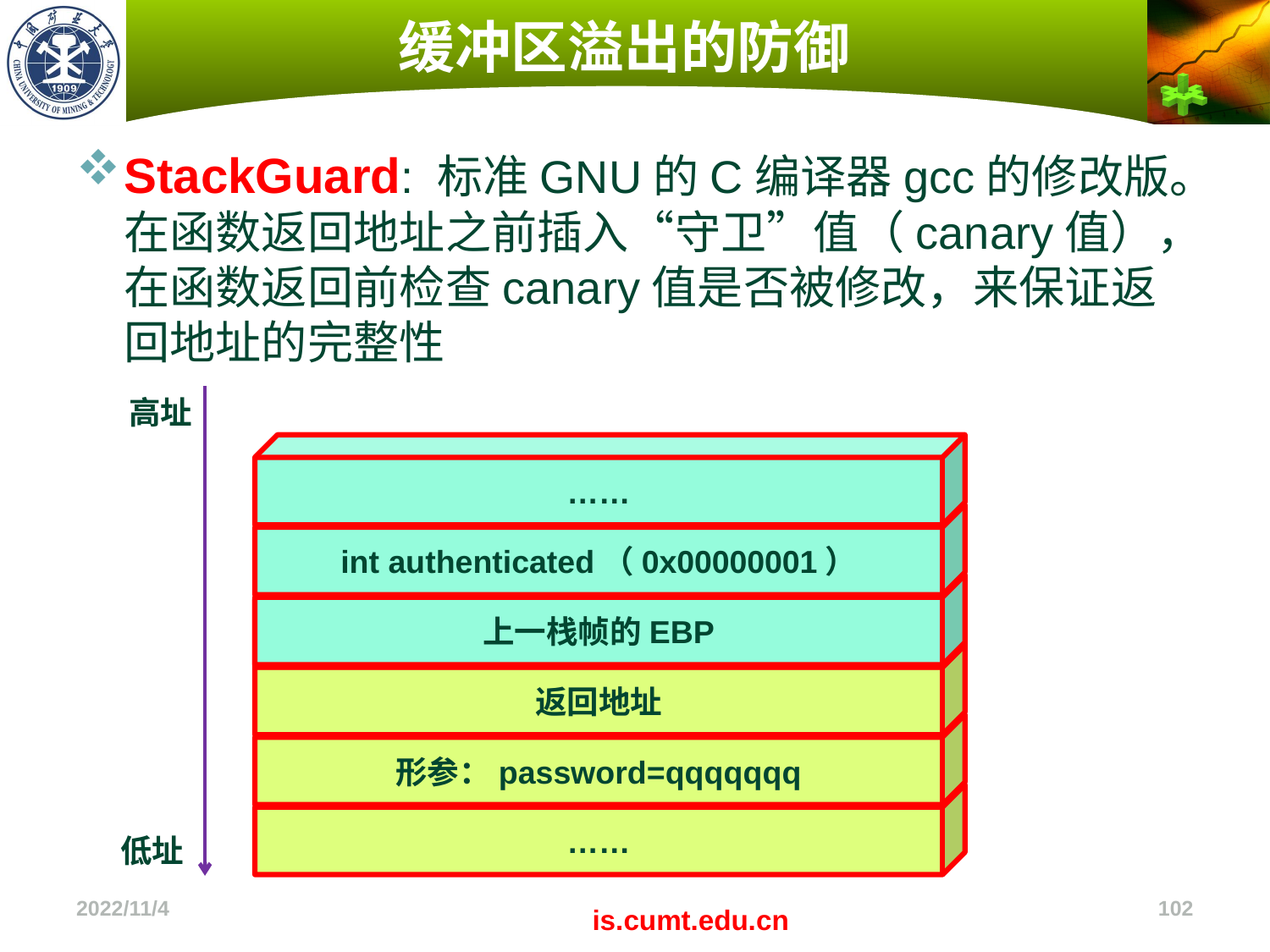

# 缓冲区溢出的防御
StackGuard: 标准GNU的C编译器gcc的修改版。在函数返回地址之前插入“守卫”值（canary值），在函数返回前检查canary值是否被修改，来保证返回地址的完整性

高址
……
int authenticated（0x00000001）
上一栈帧的EBP
Canary
返回地址
形参：password=qqqqqqq
……
低址
2022/11/4
102
is.cumt.edu.cn